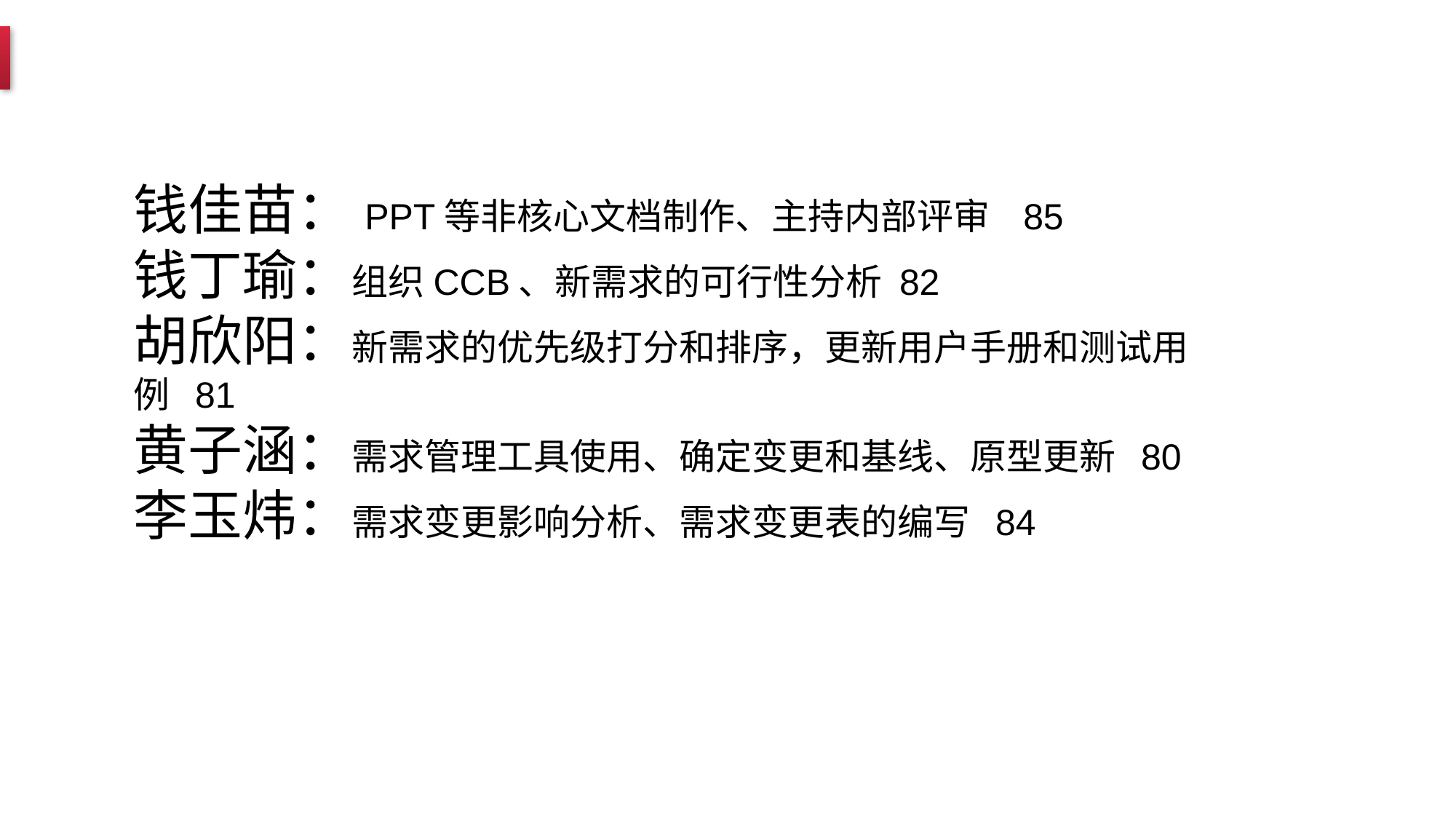

钱佳苗：PPT等非核心文档制作、主持内部评审   85
钱丁瑜：组织CCB、新需求的可行性分析 82
胡欣阳：新需求的优先级打分和排序，更新用户手册和测试用例  81
黄子涵：需求管理工具使用、确定变更和基线、原型更新  80
李玉炜：需求变更影响分析、需求变更表的编写  84
您的内容在这里，或者通过复制您的文本后，在此框中选择粘贴，并选择只保留文字。您的内容打在这里，或者通过复制您的文本后……
W